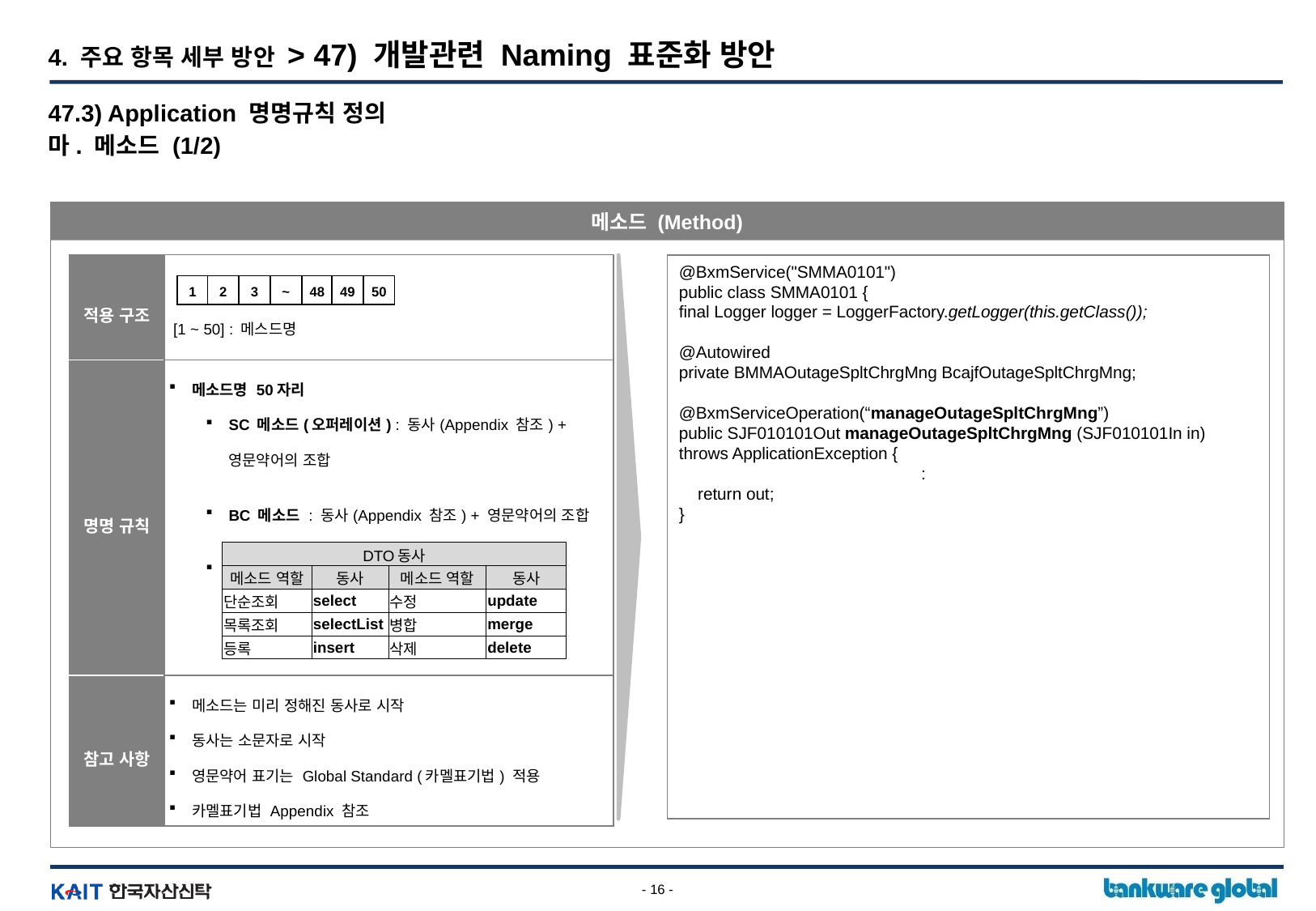

4. 주요 항목 세부 방안 > 47) 개발관련 Naming 표준화 방안
47.3) Application 명명규칙 정의
마. 메소드 (1/2)

메소드 (Method)
| 적용 구조 | [1 ~ 50] : 메스드명 |
| --- | --- |
| 명명 규칙 | 메소드명 50자리 SC 메소드(오퍼레이션) : 동사(Appendix 참조) + 영문약어의 조합 BC 메소드 : 동사(Appendix 참조) + 영문약어의 조합 DAO 메소드 : DAO동사 + 약어명 + “01” ~ “99” |
| 참고 사항 | 메소드는 미리 정해진 동사로 시작 동사는 소문자로 시작 영문약어 표기는 Global Standard (카멜표기법) 적용 카멜표기법 Appendix 참조 |
@BxmService("SMMA0101")
public class SMMA0101 {
final Logger logger = LoggerFactory.getLogger(this.getClass());

@Autowired
private BMMAOutageSpltChrgMng BcajfOutageSpltChrgMng;

@BxmServiceOperation(“manageOutageSpltChrgMng”)
public SJF010101Out manageOutageSpltChrgMng (SJF010101In in) throws ApplicationException {
                                                    :
    return out;
}
1
2
3
~
48
49
50

| DTO동사 |  |  |  |
| --- | --- | --- | --- |
| 메소드 역할 | 동사 | 메소드 역할 | 동사 |
| 단순조회 | select | 수정 | update |
| 목록조회 | selectList | 병합 | merge |
| 등록 | insert | 삭제 | delete |